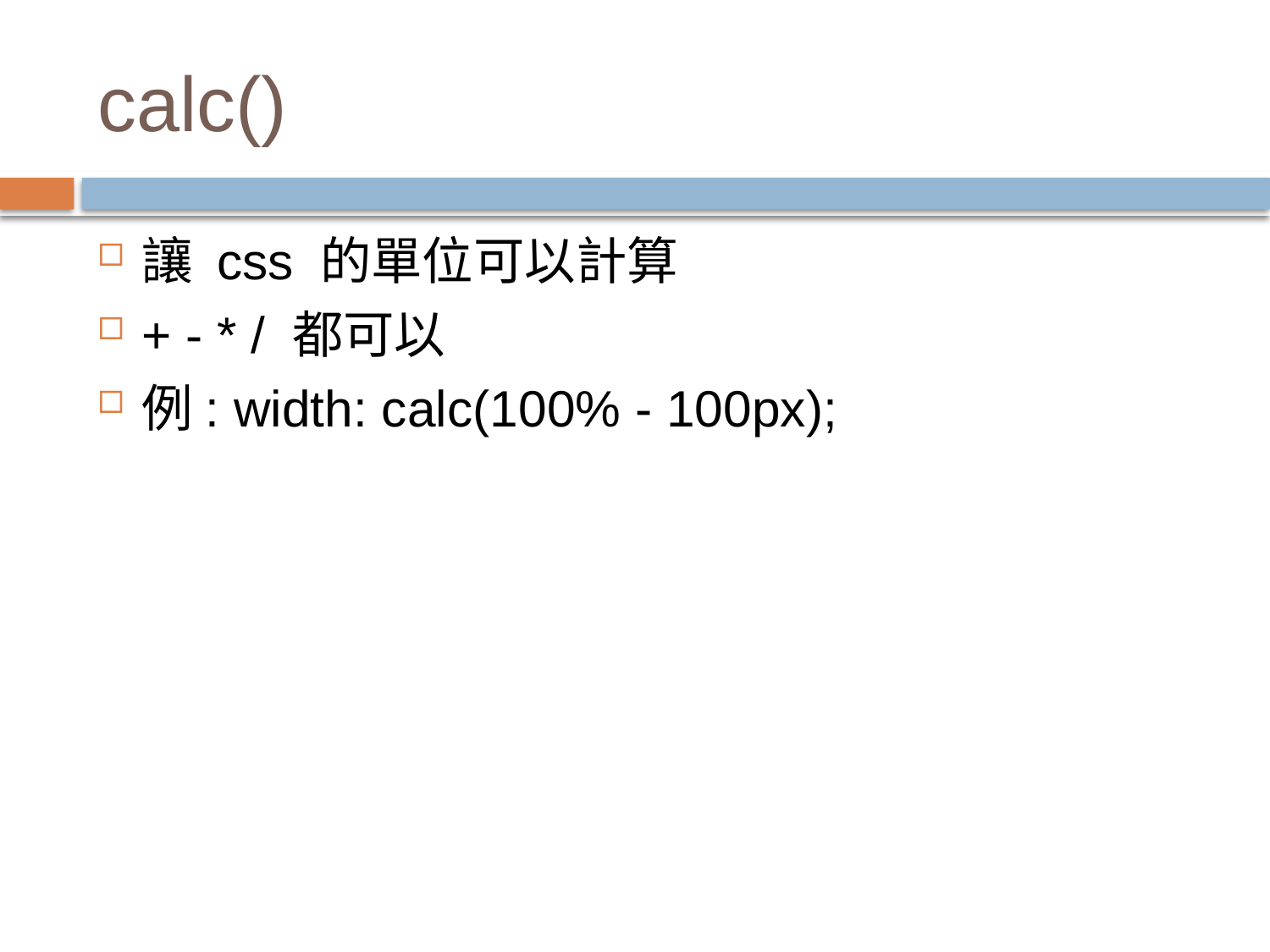

# calc()
讓 css 的單位可以計算
+ - * / 都可以
例: width: calc(100% - 100px);